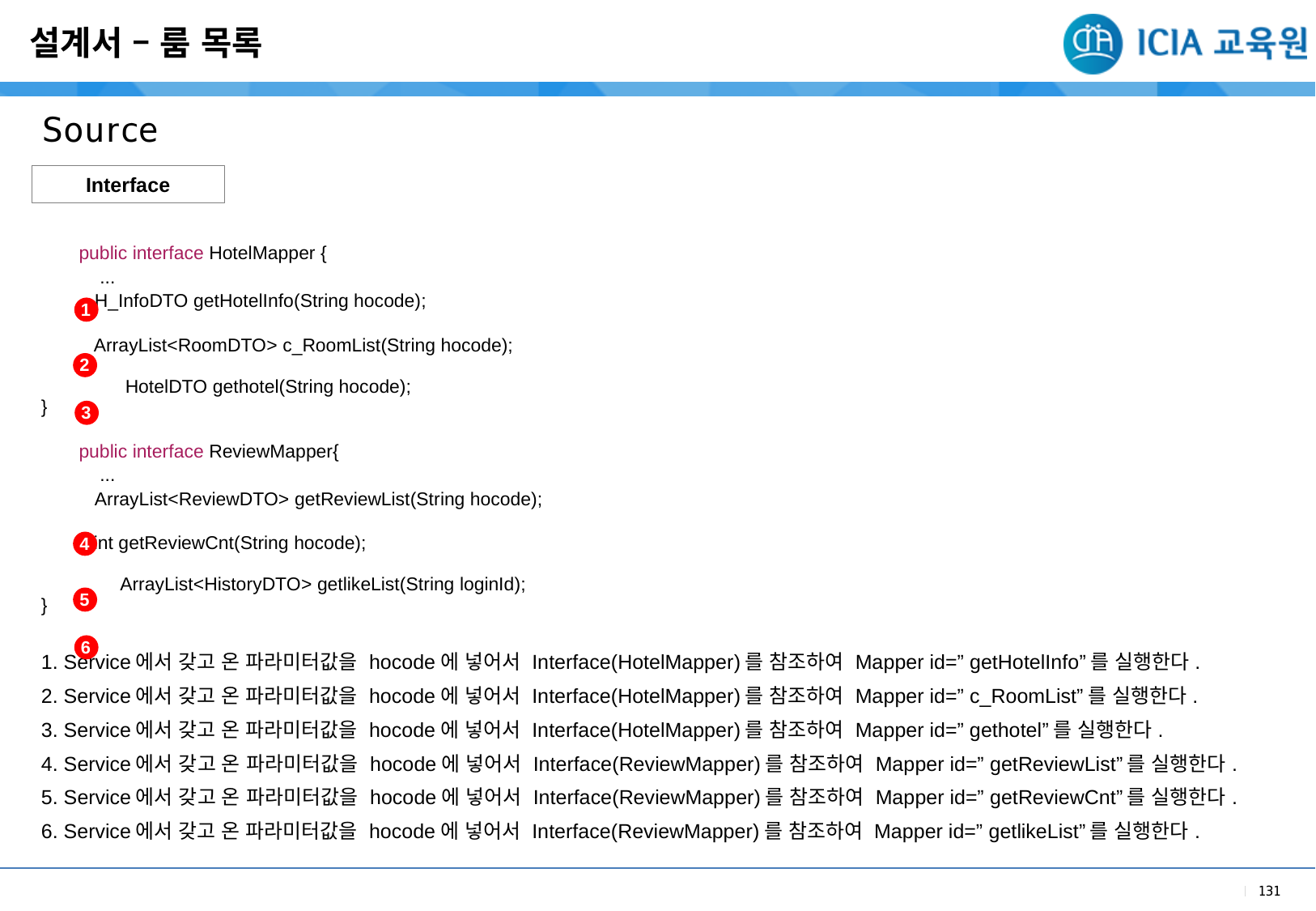

설계서 – 룸 목록
Source
Interface
| public interface HotelMapper { ... H\_InfoDTO getHotelInfo(String hocode); ArrayList<RoomDTO> c\_RoomList(String hocode); HotelDTO gethotel(String hocode); } public interface ReviewMapper{ ... ArrayList<ReviewDTO> getReviewList(String hocode); int getReviewCnt(String hocode); ArrayList<HistoryDTO> getlikeList(String loginId); } |
| --- |
| 1. Service에서 갖고 온 파라미터값을 hocode에 넣어서 Interface(HotelMapper)를 참조하여 Mapper id=” getHotelInfo”를 실행한다. 2. Service에서 갖고 온 파라미터값을 hocode에 넣어서 Interface(HotelMapper)를 참조하여 Mapper id=” c\_RoomList”를 실행한다. 3. Service에서 갖고 온 파라미터값을 hocode에 넣어서 Interface(HotelMapper)를 참조하여 Mapper id=” gethotel”를 실행한다. 4. Service에서 갖고 온 파라미터값을 hocode에 넣어서 Interface(ReviewMapper)를 참조하여 Mapper id=” getReviewList”를 실행한다. 5. Service에서 갖고 온 파라미터값을 hocode에 넣어서 Interface(ReviewMapper)를 참조하여 Mapper id=” getReviewCnt”를 실행한다. 6. Service에서 갖고 온 파라미터값을 hocode에 넣어서 Interface(ReviewMapper)를 참조하여 Mapper id=” getlikeList”를 실행한다. |
|  |
1

2

3

4

5

6